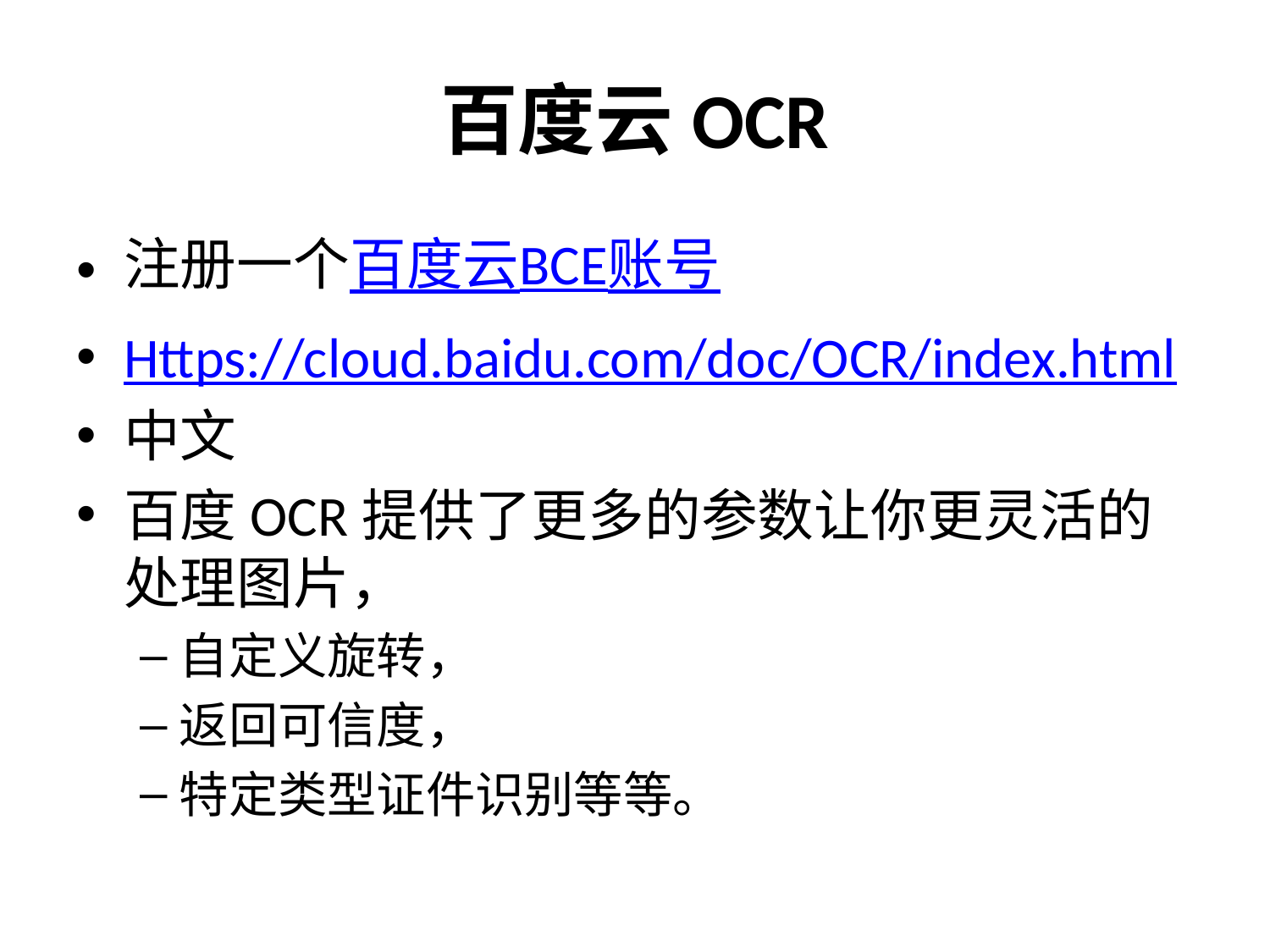

# 百度云OCR
注册一个百度云BCE账号
Https://cloud.baidu.com/doc/OCR/index.html
中文
百度OCR提供了更多的参数让你更灵活的处理图片，
自定义旋转，
返回可信度，
特定类型证件识别等等。